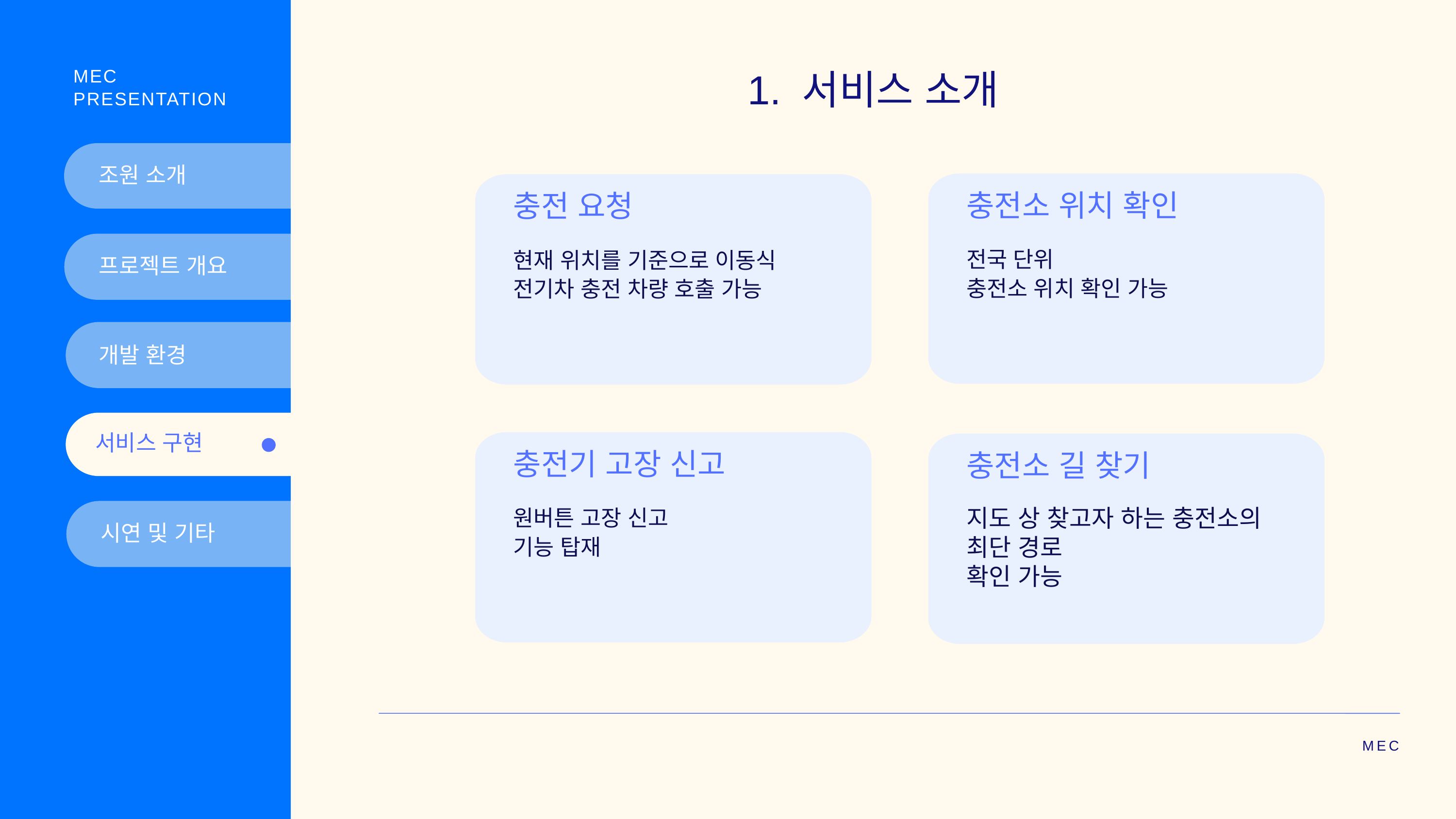

MEC PRESENTATION
1. 서비스 소개

조원 소개

충전소 위치 확인
전국 단위
충전소 위치 확인 가능

충전 요청
현재 위치를 기준으로 이동식 전기차 충전 차량 호출 가능

프로젝트 개요

개발 환경

충전기 고장 신고
원버튼 고장 신고
기능 탑재
서비스 구현

충전소 길 찾기
지도 상 찾고자 하는 충전소의 최단 경로
확인 가능

시연 및 기타

MEC